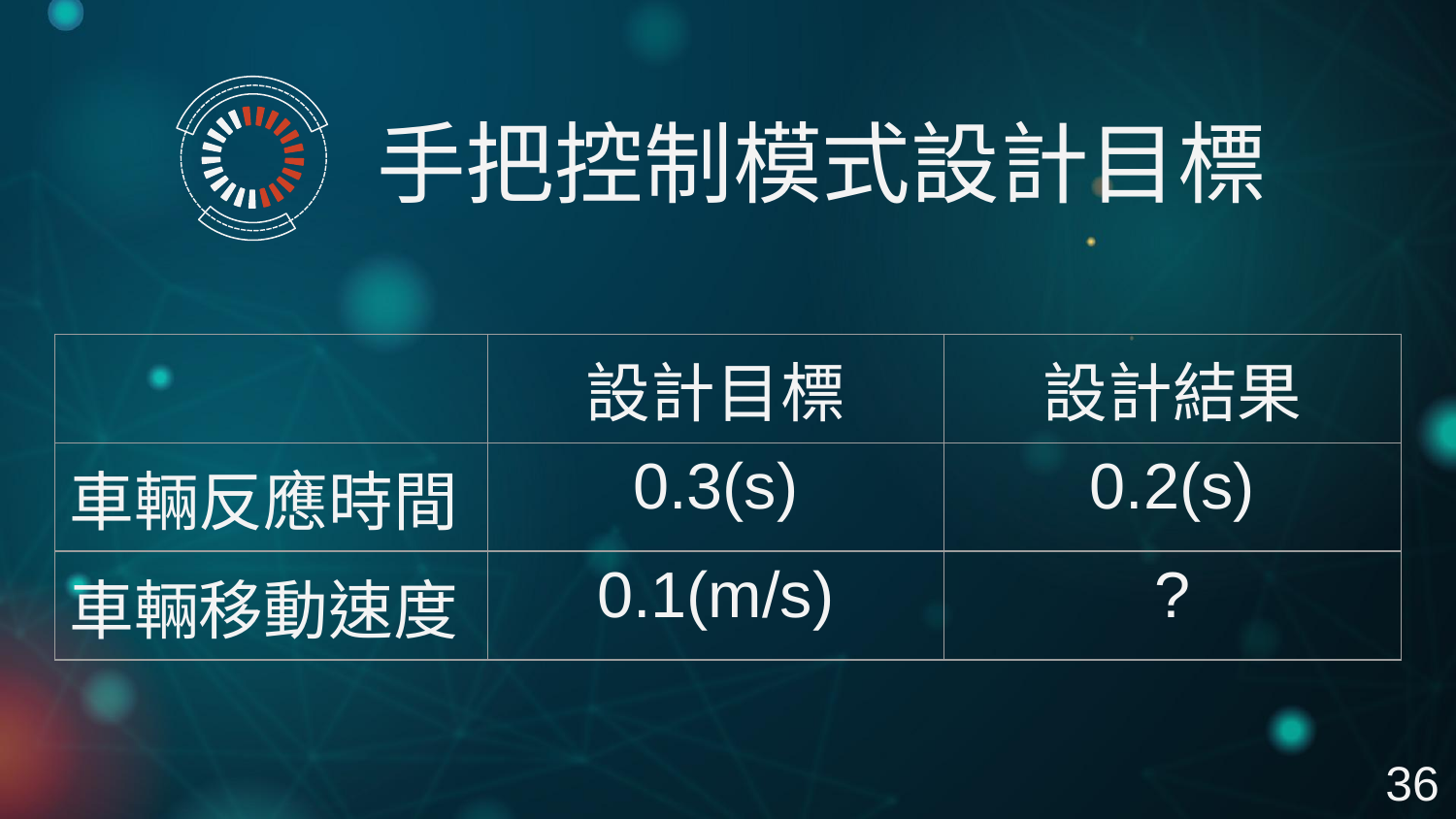

手把控制模式設計目標

|  | 設計目標 | 設計結果 |
| --- | --- | --- |
| 車輛反應時間 | 0.3(s) | 0.2(s) |
| 車輛移動速度 | 0.1(m/s) | ? |